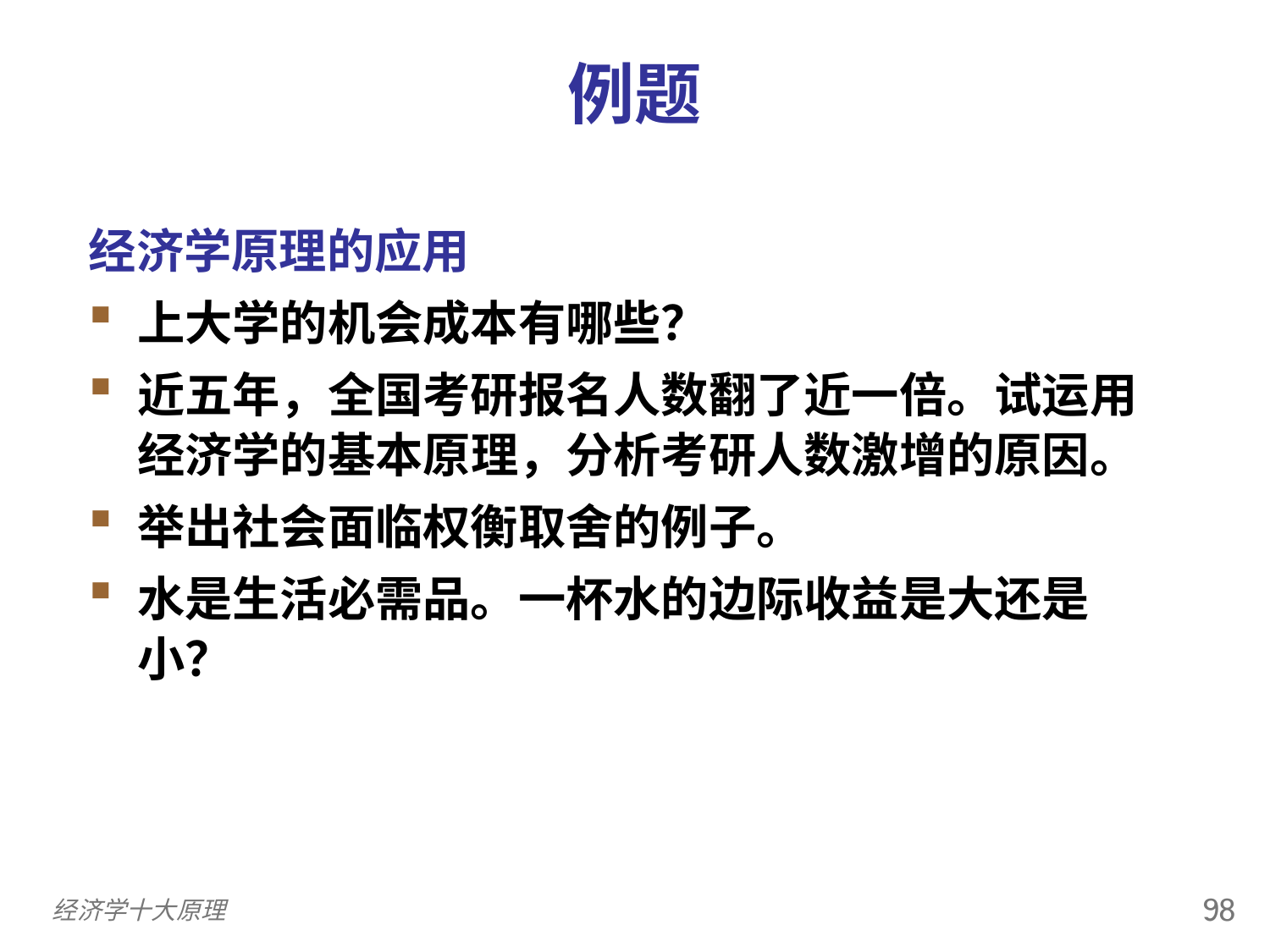

例题
经济学原理的应用
上大学的机会成本有哪些？
近五年，全国考研报名人数翻了近一倍。试运用经济学的基本原理，分析考研人数激增的原因。
举出社会面临权衡取舍的例子。
水是生活必需品。一杯水的边际收益是大还是小？
98
经济学十大原理